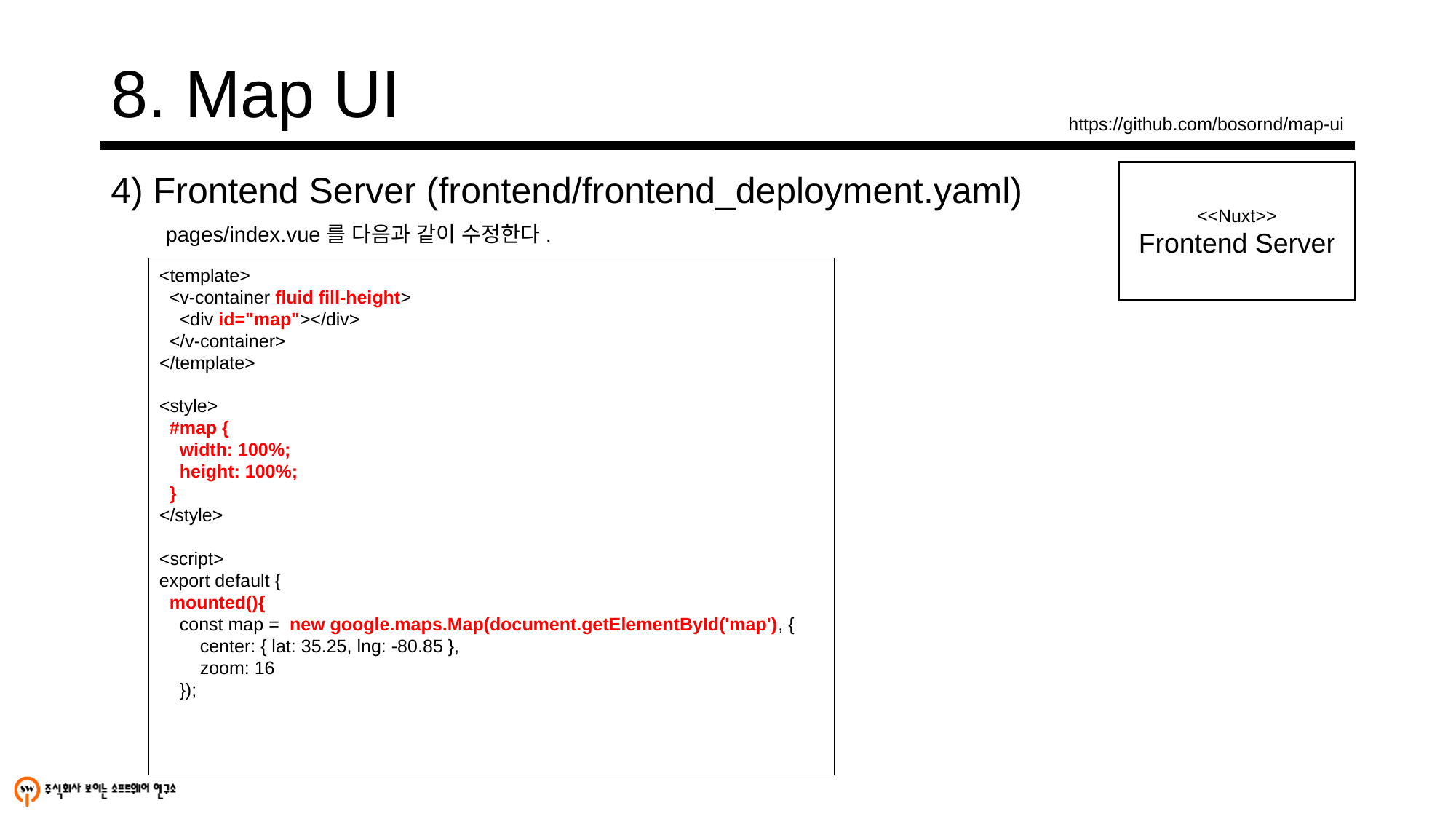

# 8. Map UI
https://github.com/bosornd/map-ui
4) Frontend Server (frontend/frontend_deployment.yaml)
<<Nuxt>>
Frontend Server
pages/index.vue를 다음과 같이 수정한다.

<template>
  <v-container fluid fill-height>
    <div id="map"></div>
  </v-container>
</template>

<style>
  #map {
    width: 100%;
    height: 100%;
  }
</style>

<script>
export default {
  mounted(){
    const map =  new google.maps.Map(document.getElementById('map'), {
        center: { lat: 35.25, lng: -80.85 },
        zoom: 16
    });